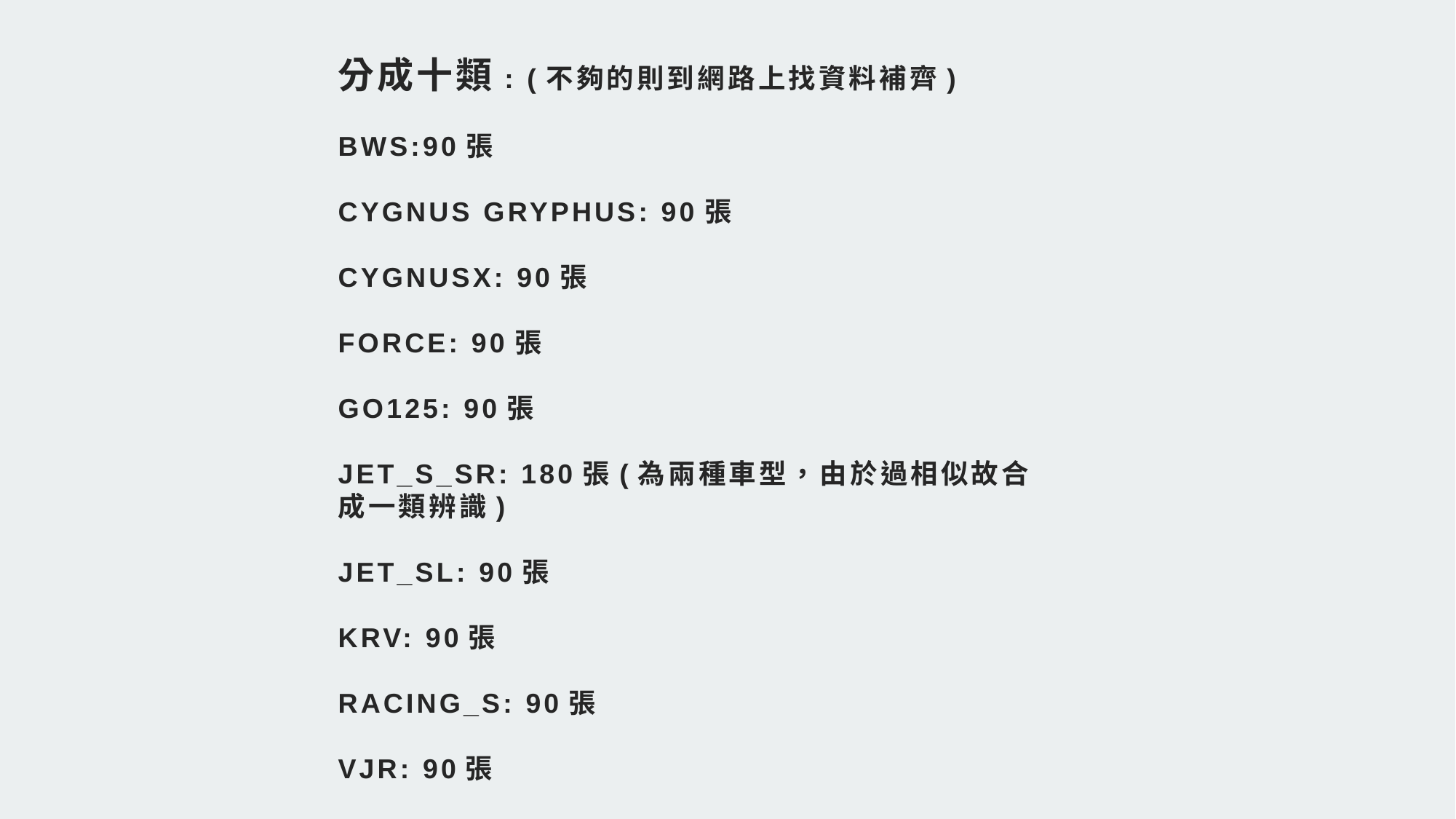

分成十類: (不夠的則到網路上找資料補齊)

Bws:90張

Cygnus gryphus: 90張

Cygnusx: 90張

force: 90張

go125: 90張

Jet_s_sr: 180張(為兩種車型，由於過相似故合成一類辨識)

Jet_sl: 90張

Krv: 90張

Racing_s: 90張

Vjr: 90張